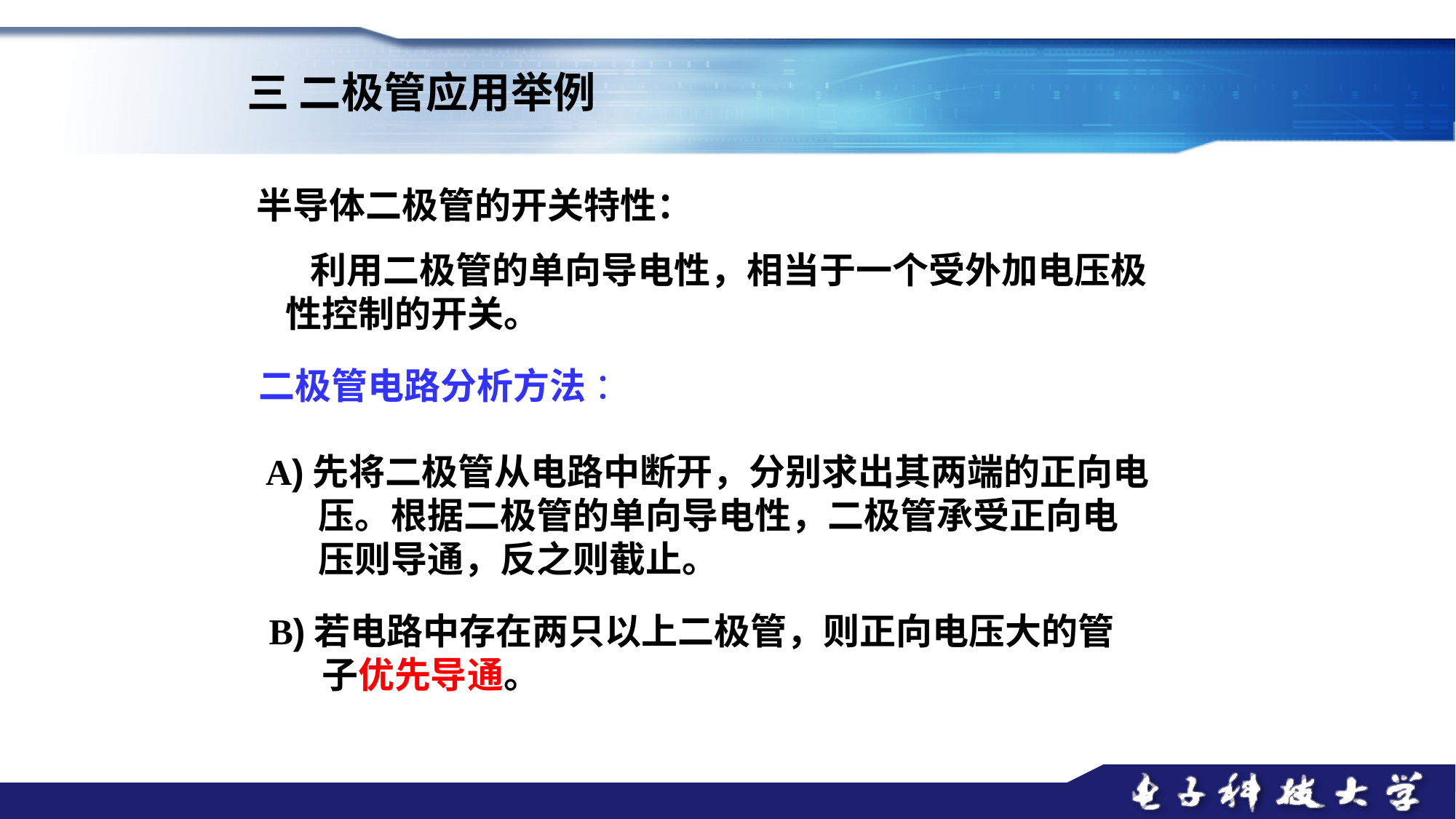

三 二极管应用举例
半导体二极管的开关特性：
  利用二极管的单向导电性，相当于一个受外加电压极性控制的开关。
二极管电路分析方法 ：
A)先将二极管从电路中断开，分别求出其两端的正向电压。根据二极管的单向导电性，二极管承受正向电压则导通，反之则截止。
B)若电路中存在两只以上二极管，则正向电压大的管子优先导通。